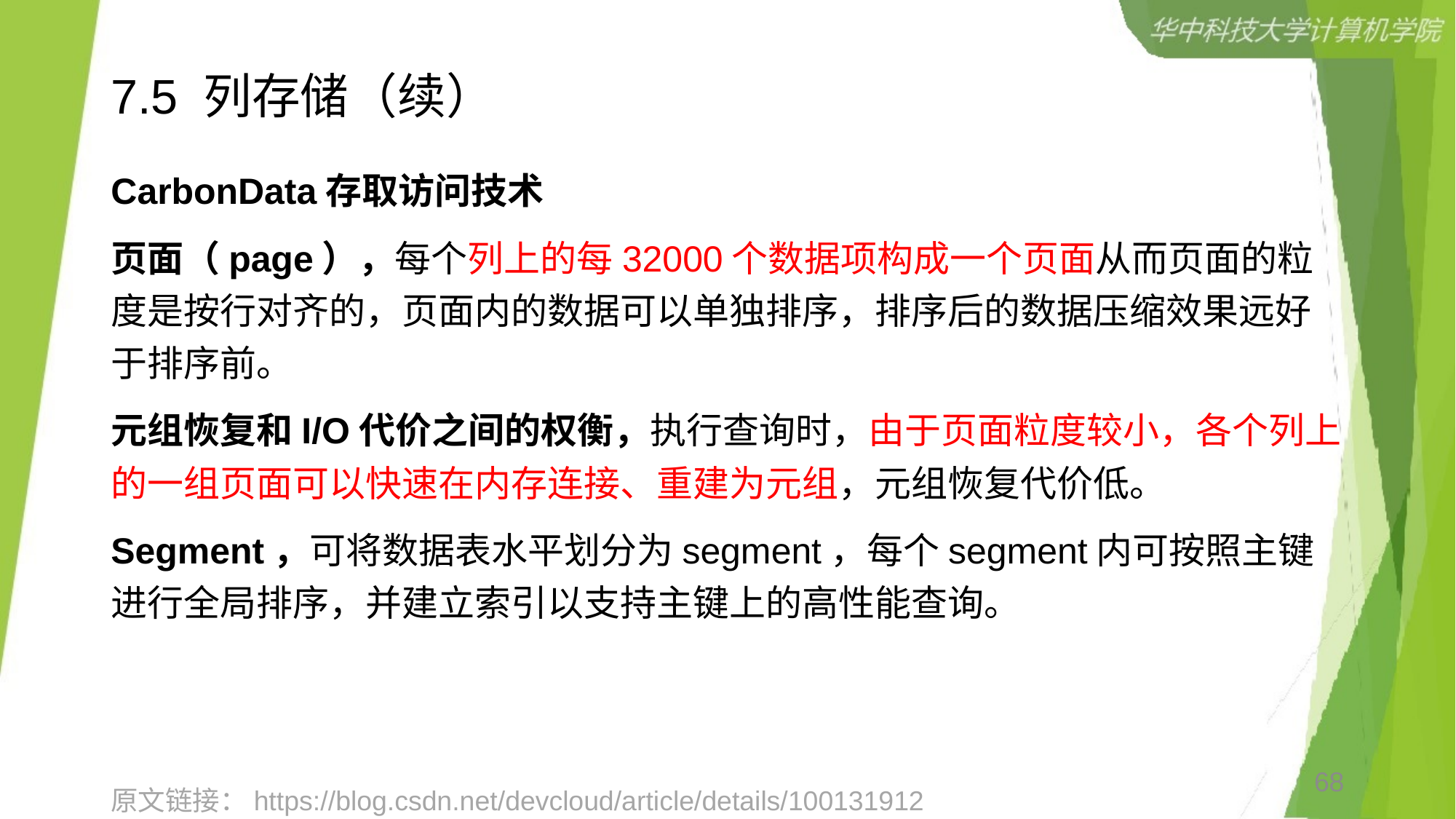

# 7.5 列存储（续）
CarbonData存取访问技术
页面（page），每个列上的每32000个数据项构成一个页面从而页面的粒度是按行对齐的，页面内的数据可以单独排序，排序后的数据压缩效果远好于排序前。
元组恢复和I/O代价之间的权衡，执行查询时，由于页面粒度较小，各个列上的一组页面可以快速在内存连接、重建为元组，元组恢复代价低。
Segment，可将数据表水平划分为segment，每个segment内可按照主键进行全局排序，并建立索引以支持主键上的高性能查询。
68
原文链接：https://blog.csdn.net/devcloud/article/details/100131912